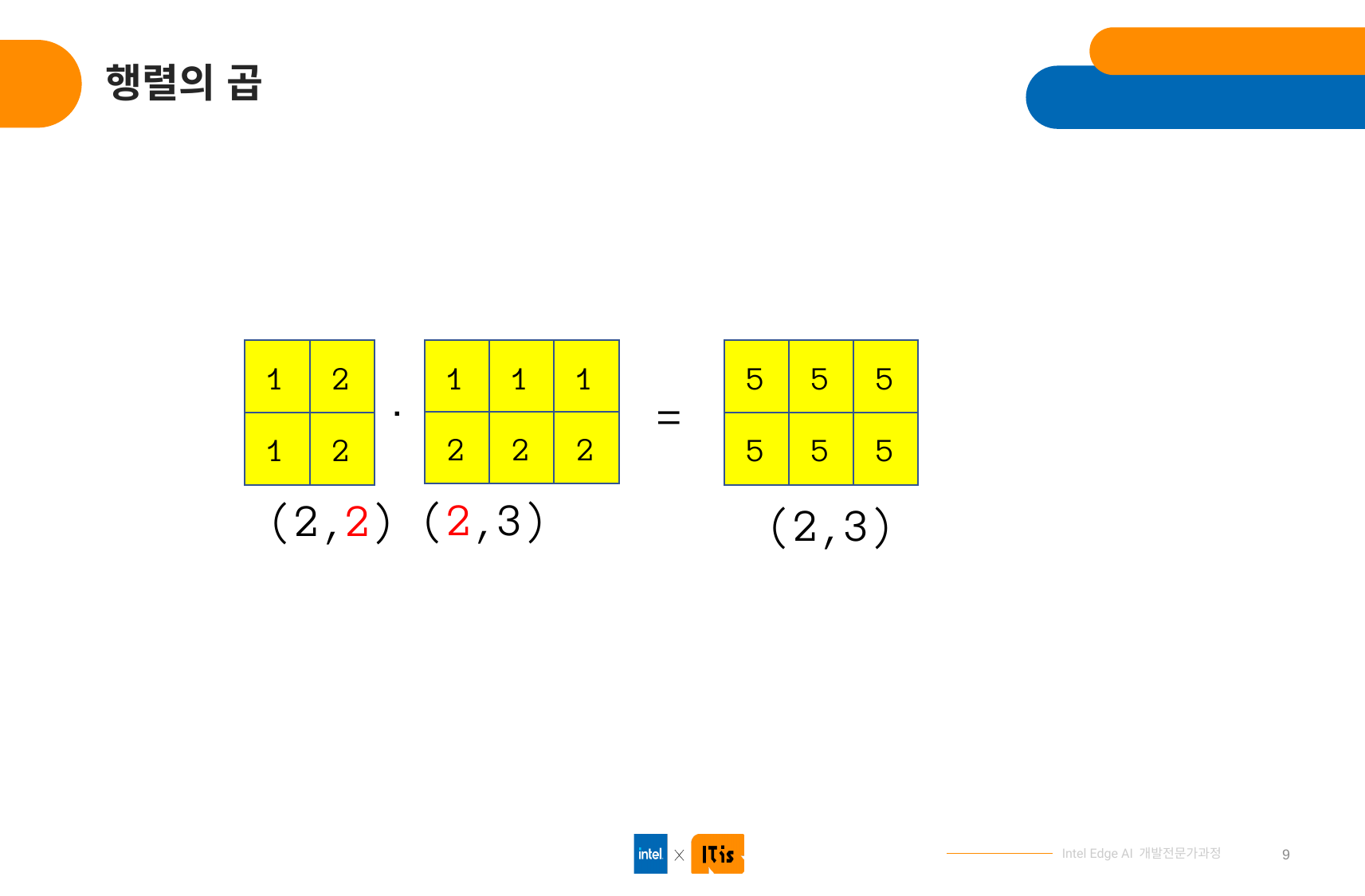

# 행렬의 곱
1
2
1
1
1
5
5
5
.
=
2
2
2
1
2
5
5
5
(2,3)
(2,2)
(2,3)
9